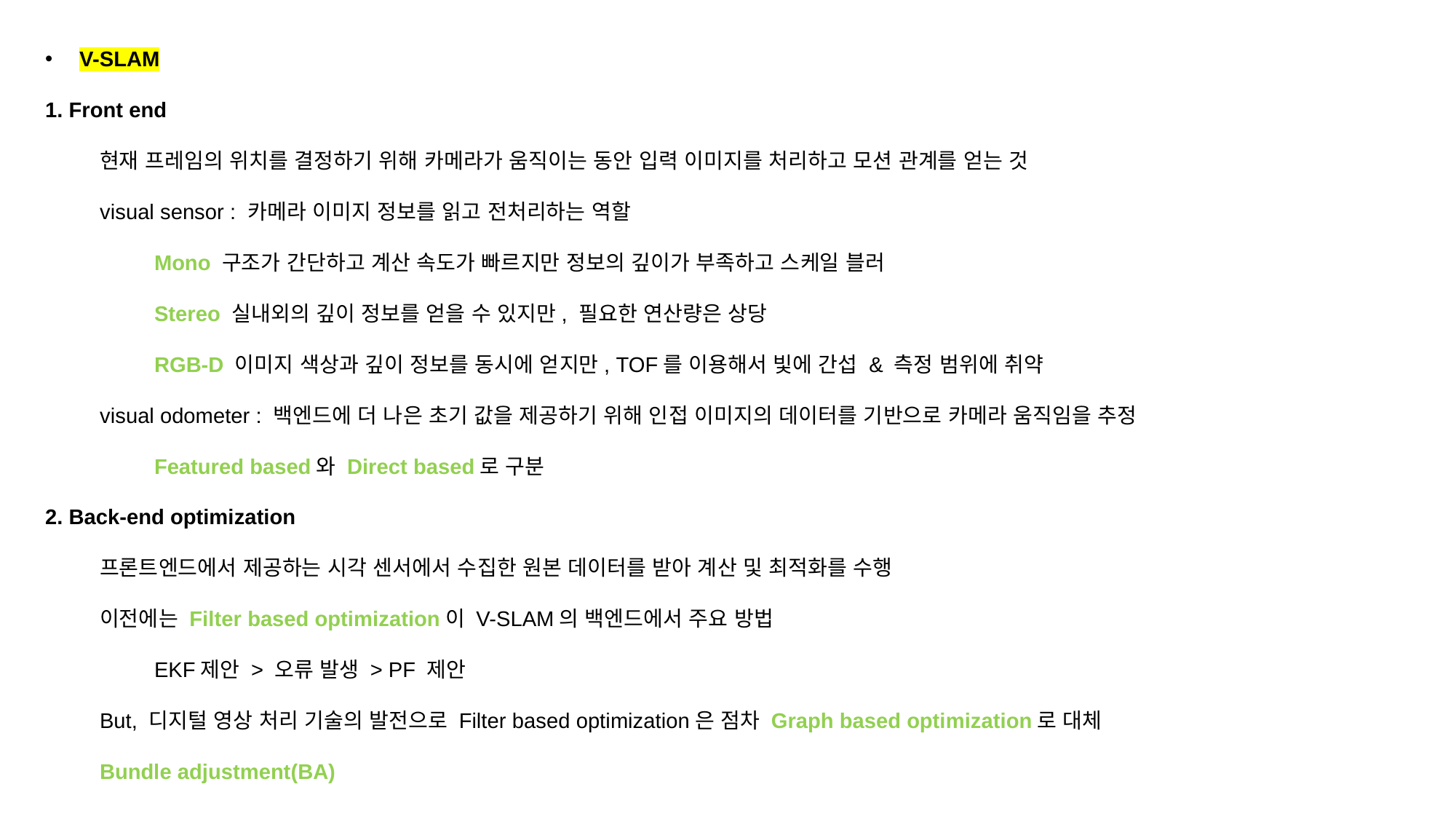

V-SLAM
1. Front end
현재 프레임의 위치를 ​​결정하기 위해 카메라가 움직이는 동안 입력 이미지를 처리하고 모션 관계를 얻는 것
visual sensor : 카메라 이미지 정보를 읽고 전처리하는 역할
Mono 구조가 간단하고 계산 속도가 빠르지만 정보의 깊이가 부족하고 스케일 블러
Stereo 실내외의 깊이 정보를 얻을 수 있지만, 필요한 연산량은 상당
RGB-D 이미지 색상과 깊이 정보를 동시에 얻지만, TOF를 이용해서 빛에 간섭 & 측정 범위에 취약
visual odometer : 백엔드에 더 나은 초기 값을 제공하기 위해 인접 이미지의 데이터를 기반으로 카메라 움직임을 추정
Featured based와 Direct based로 구분
2. Back-end optimization
프론트엔드에서 제공하는 시각 센서에서 수집한 원본 데이터를 받아 계산 및 최적화를 수행
이전에는 Filter based optimization이 V-SLAM의 백엔드에서 주요 방법
EKF제안 > 오류 발생 > PF 제안
But, 디지털 영상 처리 기술의 발전으로 Filter based optimization은 점차 Graph based optimization로 대체
Bundle adjustment(BA)